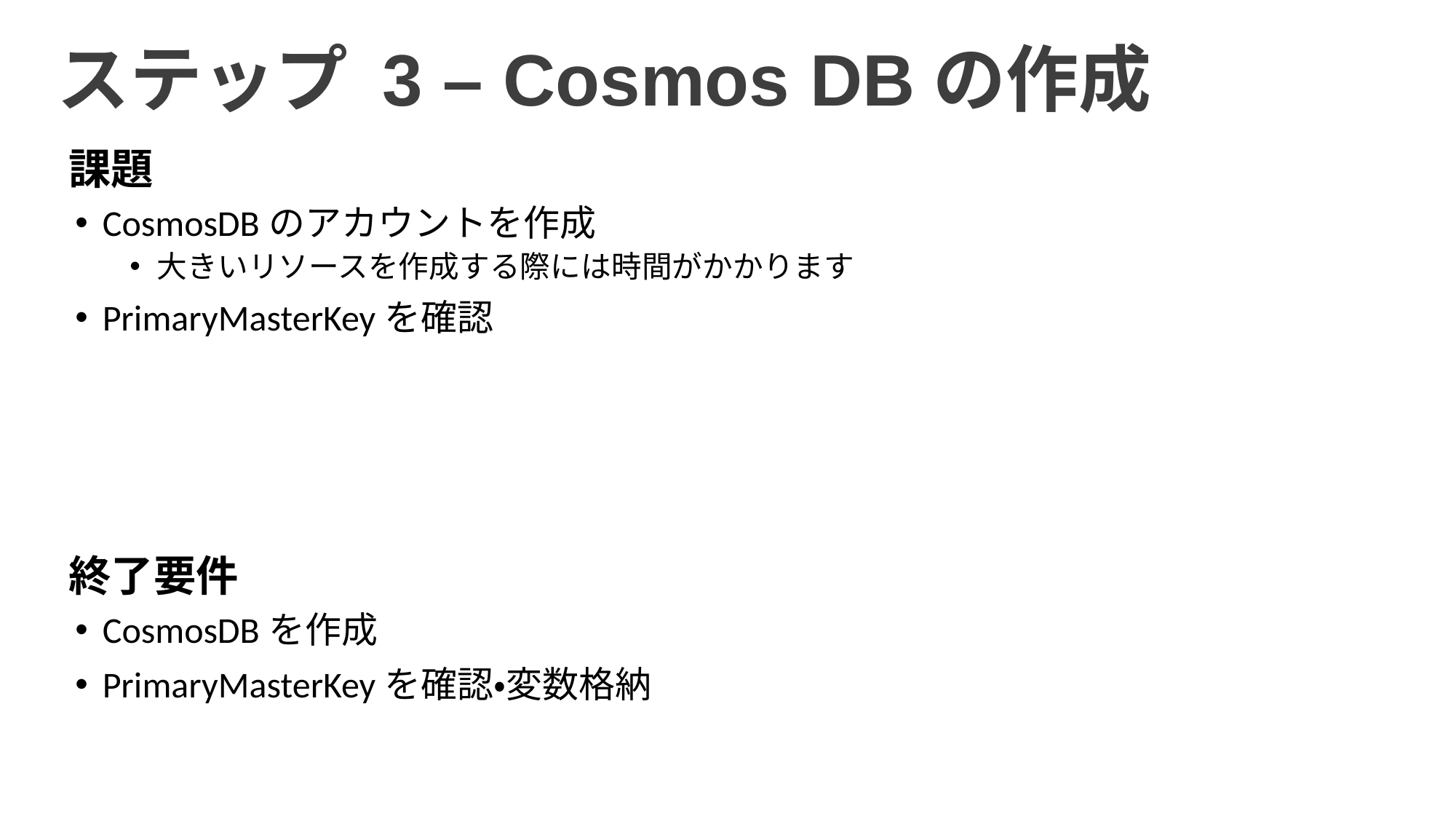

ステップ 3 – Cosmos DBの作成
課題
CosmosDBのアカウントを作成
大きいリソースを作成する際には時間がかかります
PrimaryMasterKeyを確認
終了要件
CosmosDBを作成
PrimaryMasterKeyを確認・変数格納